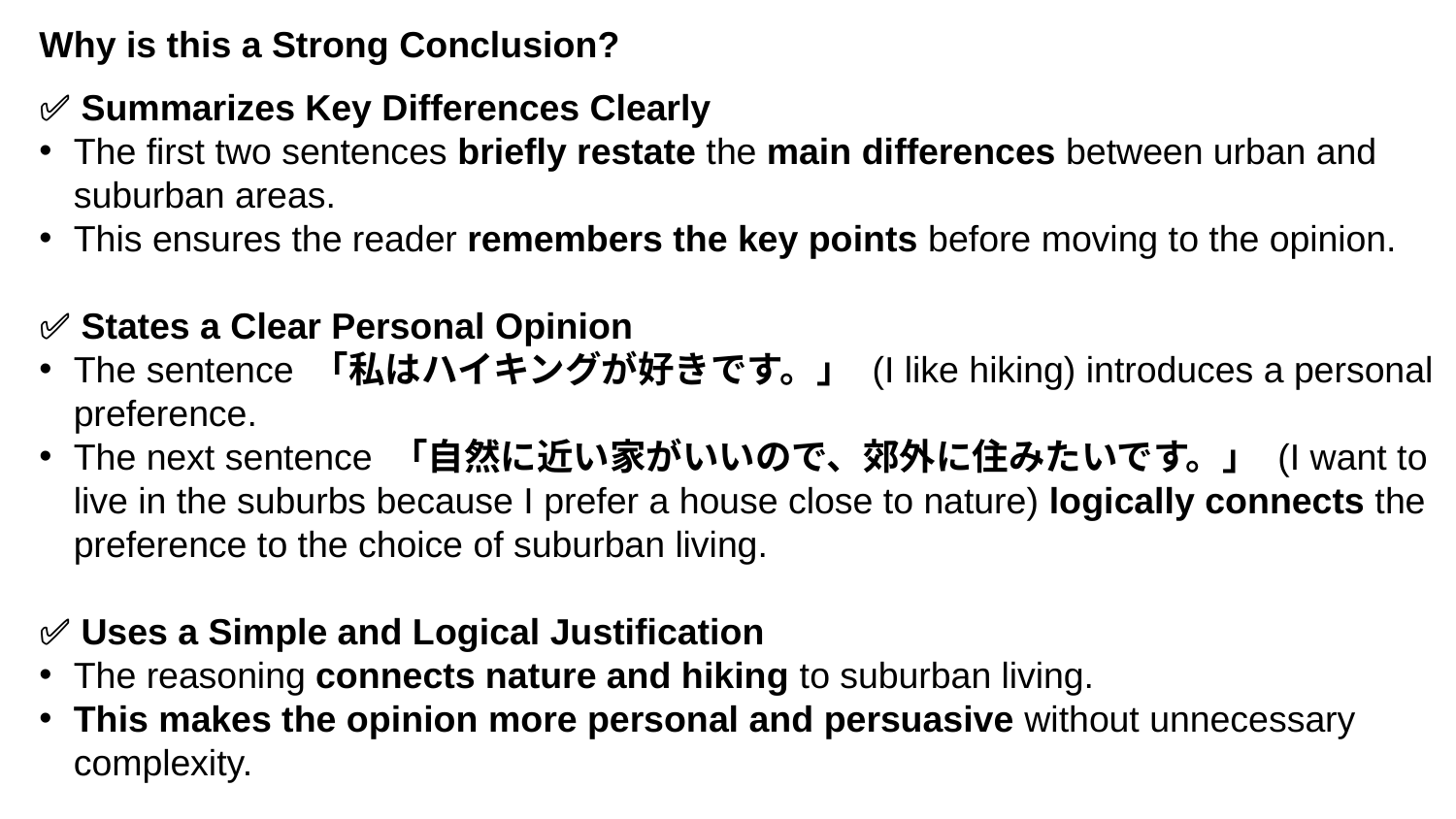

Why is this a Strong Conclusion?

✅ Summarizes Key Differences Clearly
The first two sentences briefly restate the main differences between urban and suburban areas.
This ensures the reader remembers the key points before moving to the opinion.

✅ States a Clear Personal Opinion
The sentence 「私はハイキングが好きです。」 (I like hiking) introduces a personal preference.
The next sentence 「自然に近い家がいいので、郊外に住みたいです。」 (I want to live in the suburbs because I prefer a house close to nature) logically connects the preference to the choice of suburban living.

✅ Uses a Simple and Logical Justification
The reasoning connects nature and hiking to suburban living.
This makes the opinion more personal and persuasive without unnecessary complexity.